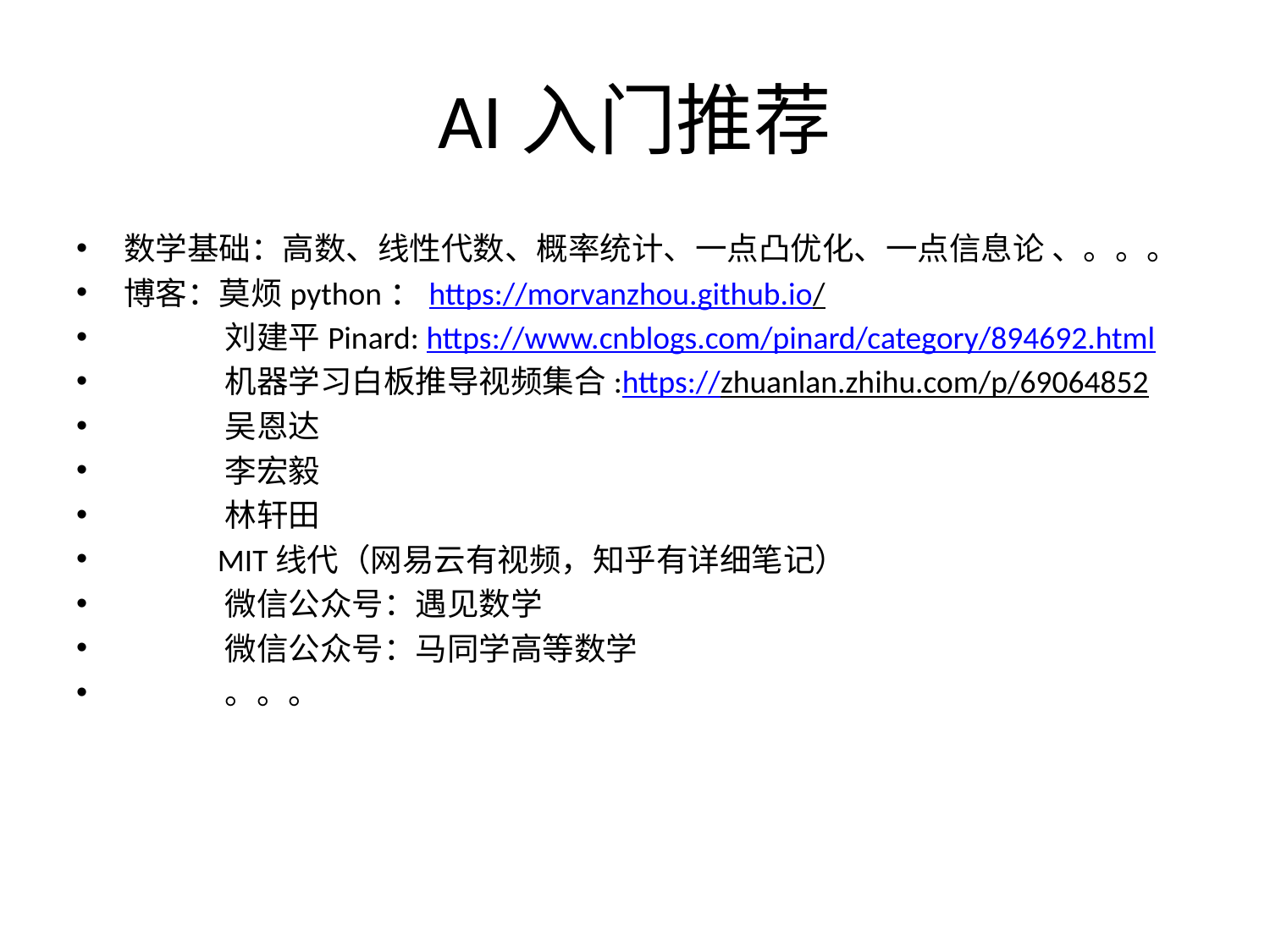

# AI入门推荐
数学基础：高数、线性代数、概率统计、一点凸优化、一点信息论 、。。。
博客：莫烦python：https://morvanzhou.github.io/
             刘建平Pinard: https://www.cnblogs.com/pinard/category/894692.html
             机器学习白板推导视频集合:https://zhuanlan.zhihu.com/p/69064852
             吴恩达
             李宏毅
             林轩田
             MIT线代（网易云有视频，知乎有详细笔记）
             微信公众号：遇见数学
             微信公众号：马同学高等数学
             。。。